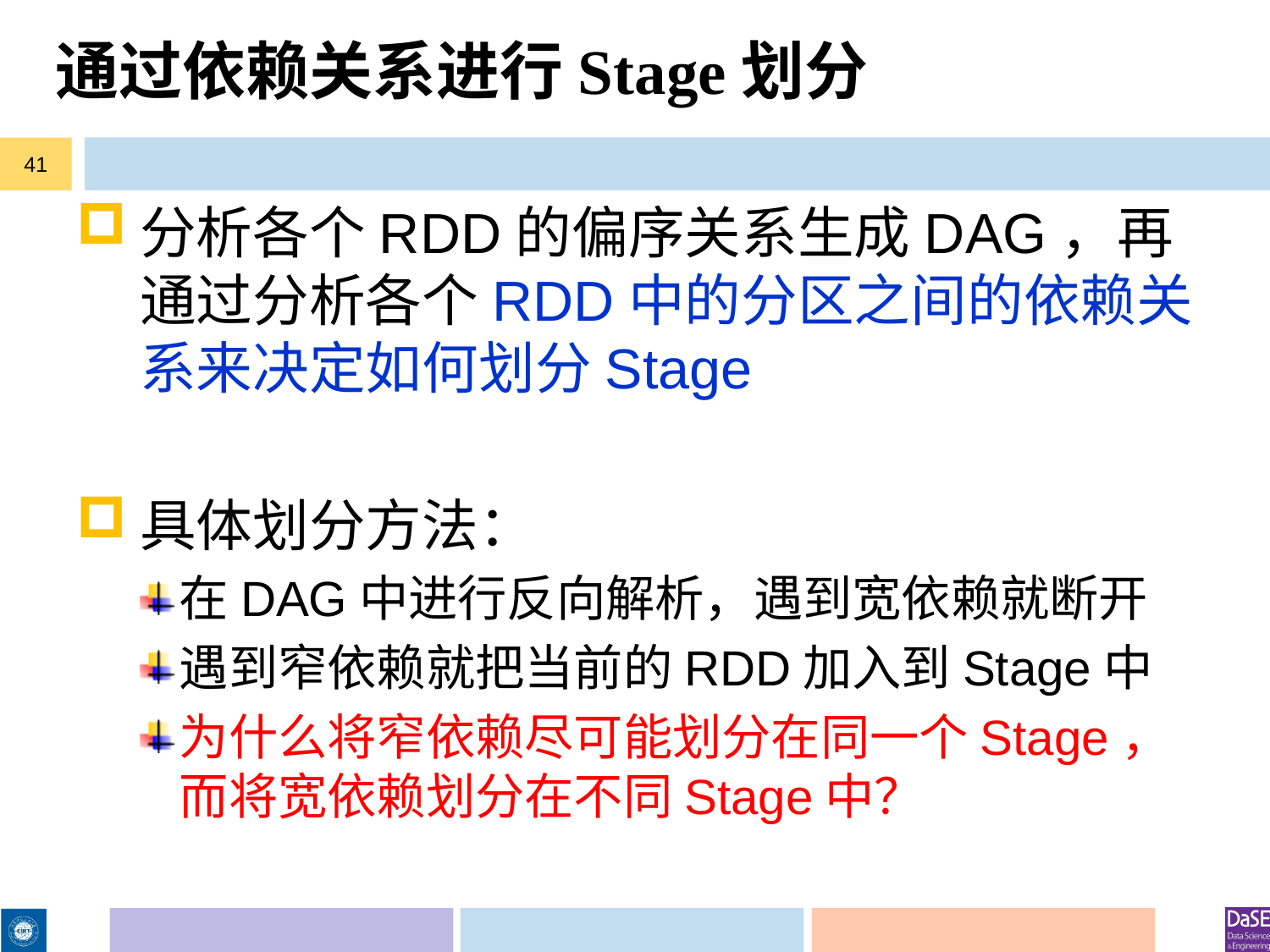

# 通过依赖关系进行Stage划分
41
分析各个RDD的偏序关系生成DAG，再通过分析各个RDD中的分区之间的依赖关系来决定如何划分Stage

具体划分方法：
在DAG中进行反向解析，遇到宽依赖就断开
遇到窄依赖就把当前的RDD加入到Stage中
为什么将窄依赖尽可能划分在同一个Stage，而将宽依赖划分在不同Stage中？